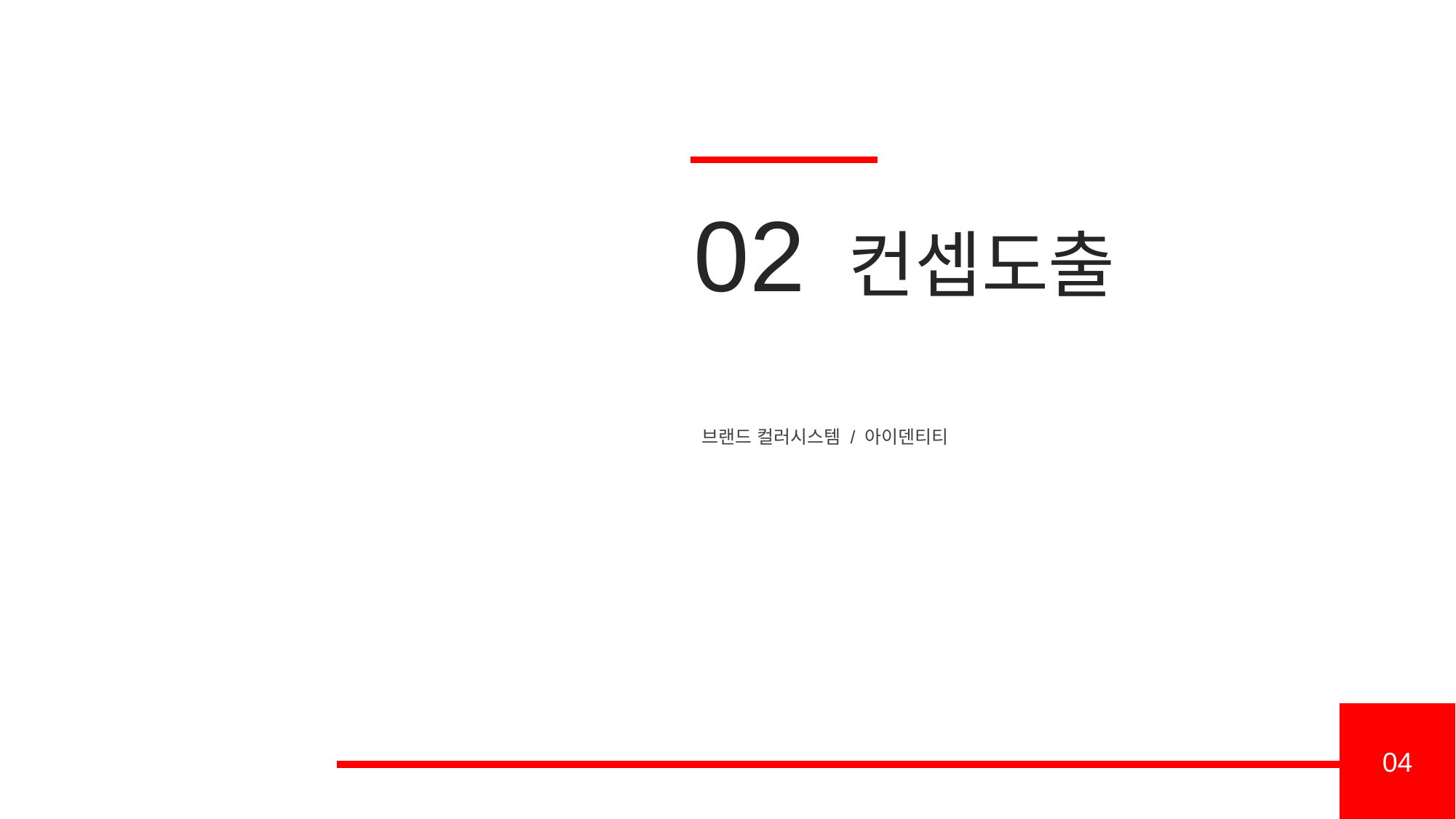

02 컨셉도출
브랜드 컬러시스템 / 아이덴티티
04